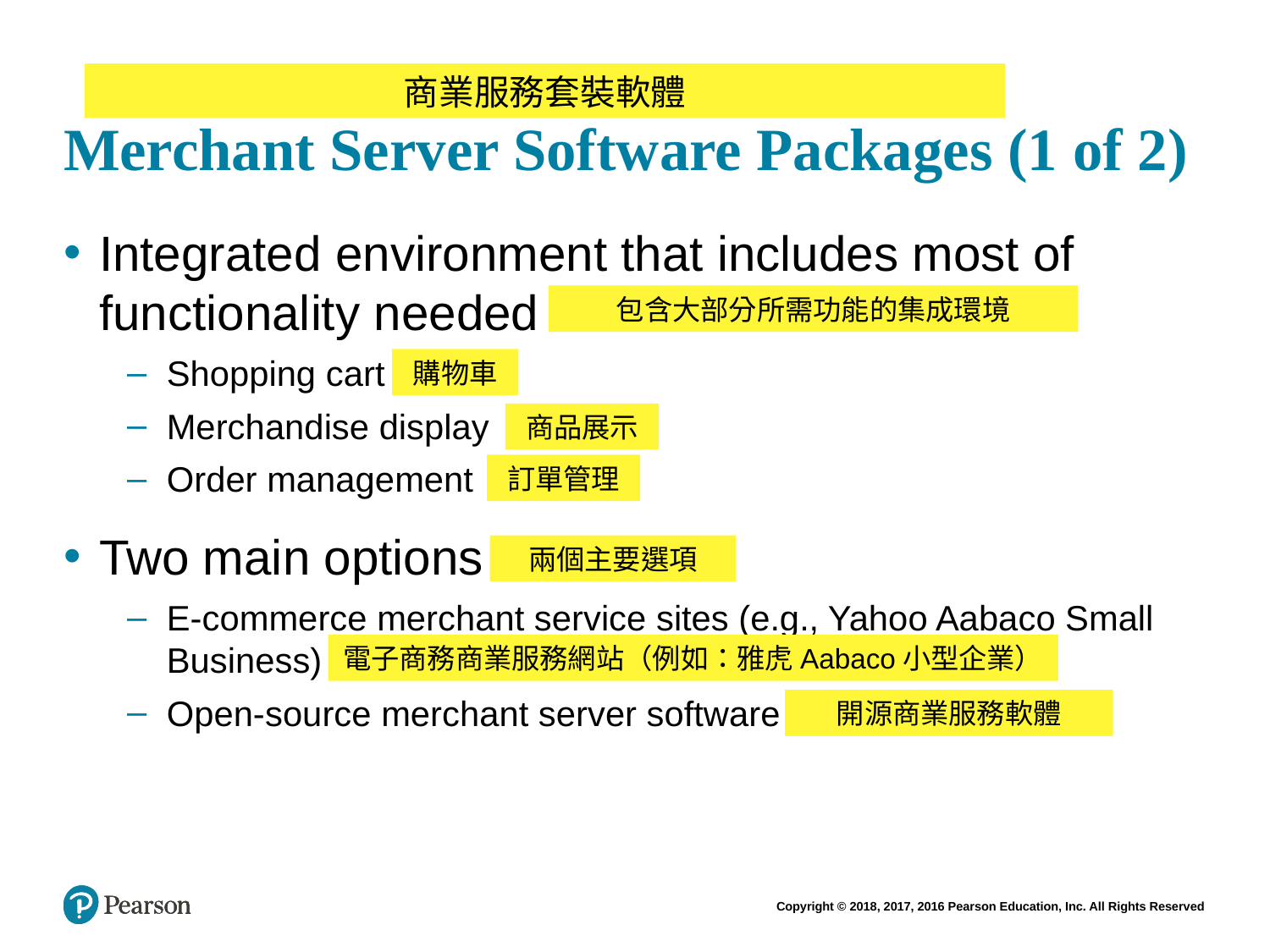

# Merchant Server Software Packages (1 of 2)
商業服務套裝軟體
Integrated environment that includes most of functionality needed
Shopping cart
Merchandise display
Order management
Two main options
E-commerce merchant service sites (e.g., Yahoo Aabaco Small Business)
Open-source merchant server software
包含大部分所需功能的集成環境
購物車
商品展示
訂單管理
兩個主要選項
電子商務商業服務網站（例如：雅虎Aabaco小型企業）
開源商業服務軟體